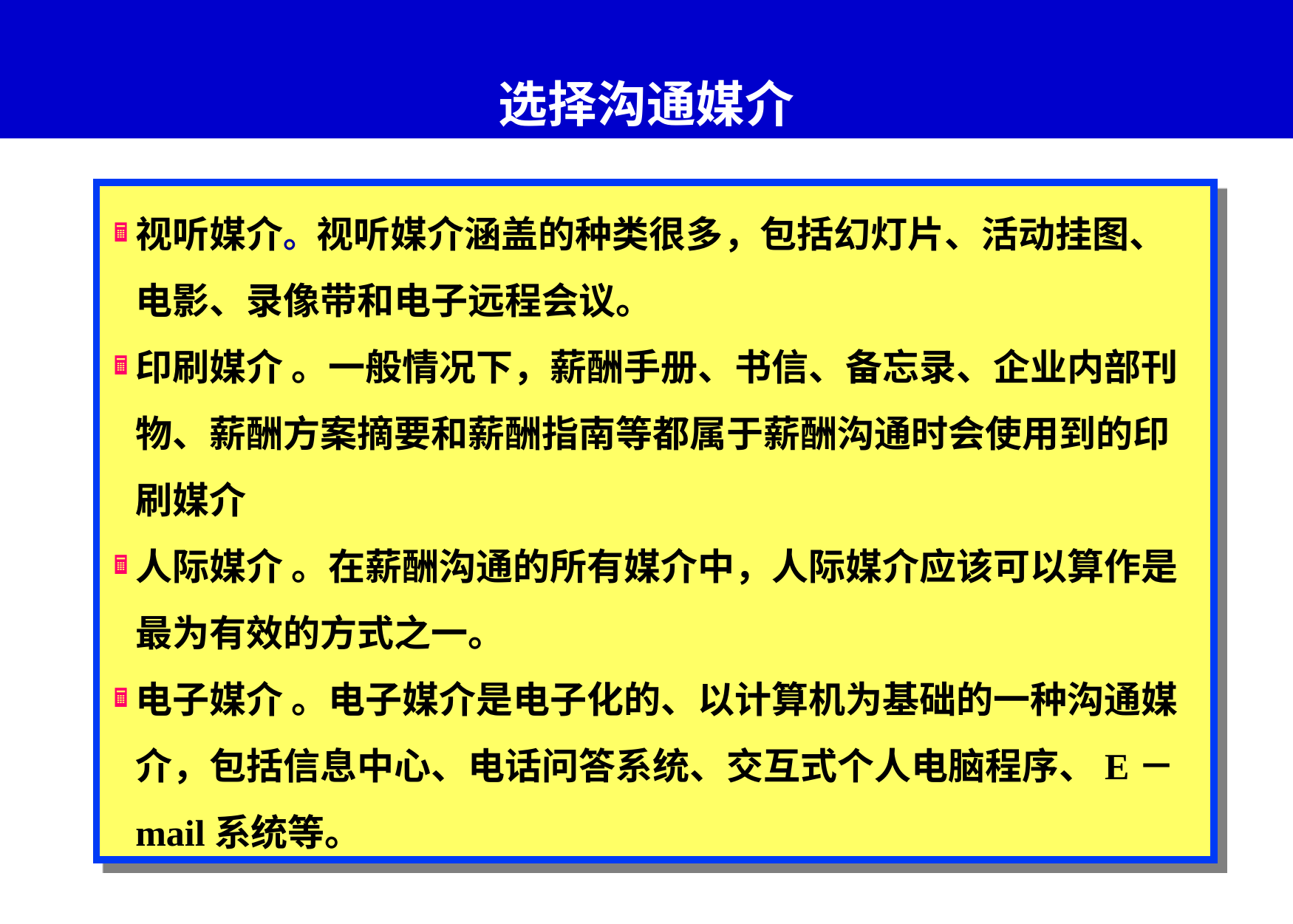

# 选择沟通媒介
视听媒介。视听媒介涵盖的种类很多，包括幻灯片、活动挂图、电影、录像带和电子远程会议。
印刷媒介 。一般情况下，薪酬手册、书信、备忘录、企业内部刊物、薪酬方案摘要和薪酬指南等都属于薪酬沟通时会使用到的印刷媒介
人际媒介 。在薪酬沟通的所有媒介中，人际媒介应该可以算作是最为有效的方式之一。
电子媒介 。电子媒介是电子化的、以计算机为基础的一种沟通媒介，包括信息中心、电话问答系统、交互式个人电脑程序、E－mail系统等。